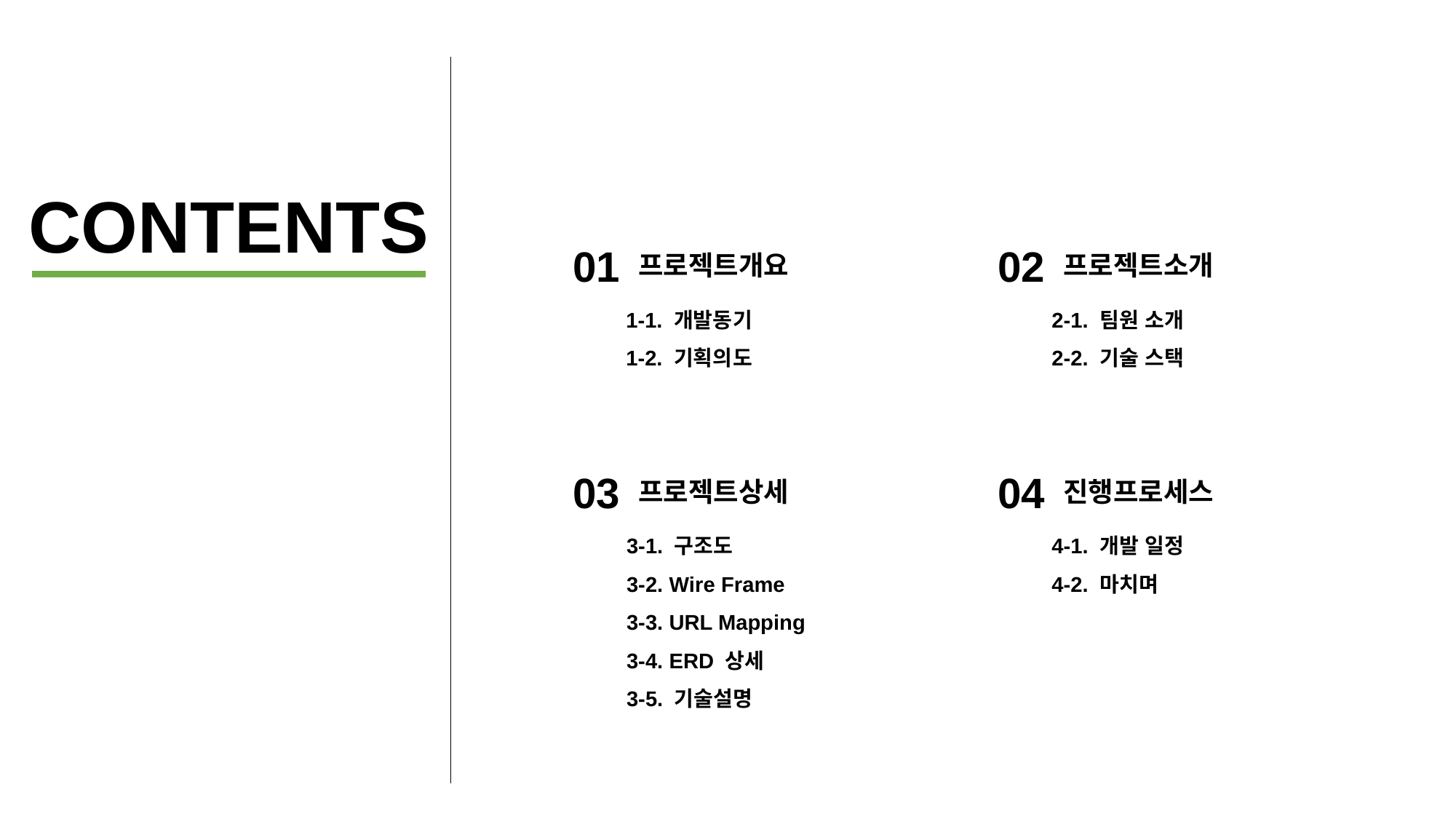

CONTENTS
01
02
프로젝트개요
프로젝트소개
 1-1. 개발동기
 1-2. 기획의도
 2-1. 팀원 소개
 2-2. 기술 스택
03
04
프로젝트상세
진행프로세스
 3-1. 구조도
 3-2. Wire Frame
 3-3. URL Mapping
 3-4. ERD 상세
 3-5. 기술설명
 4-1. 개발 일정
 4-2. 마치며